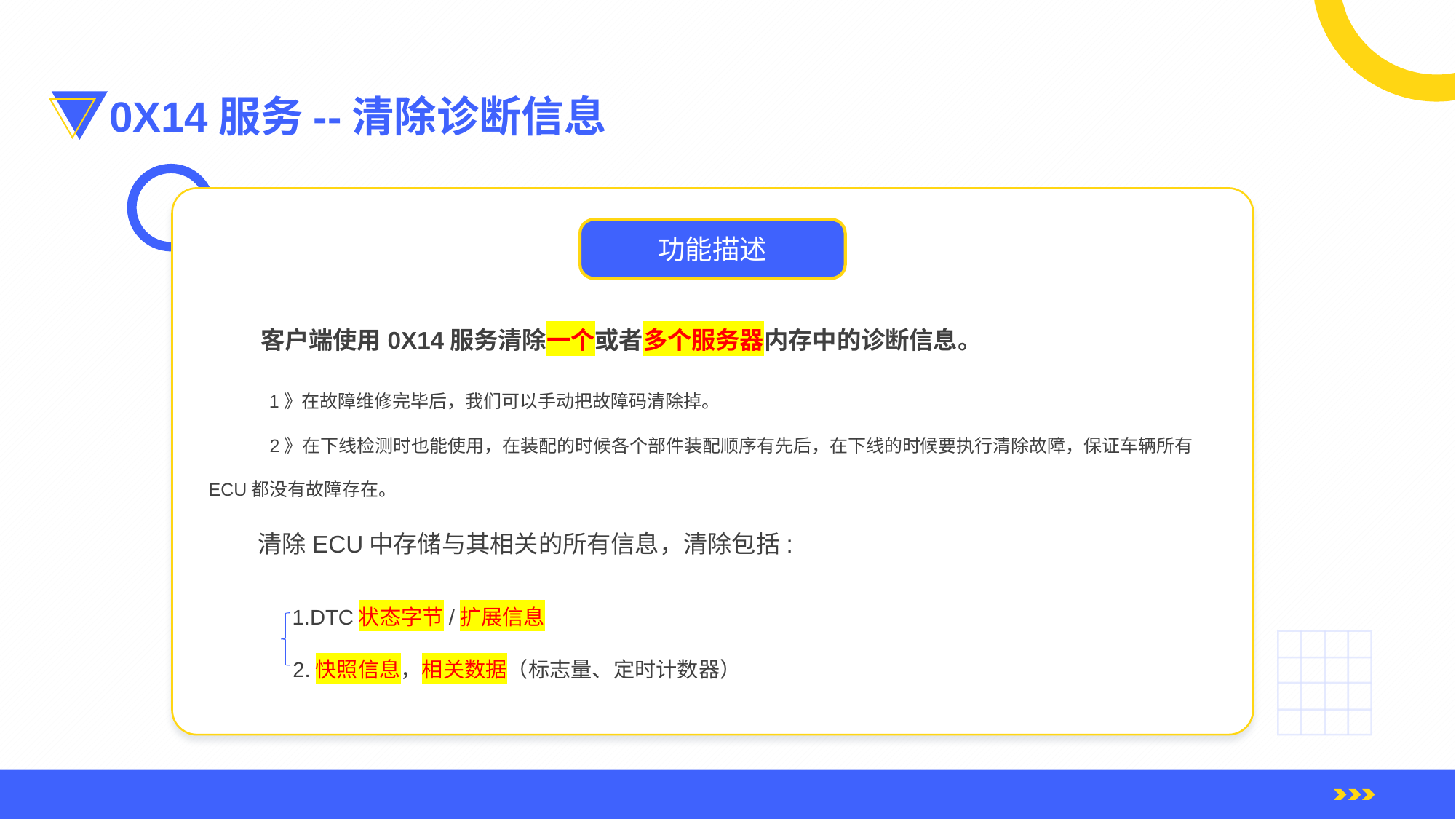

0X14服务--清除诊断信息

功能描述
         客户端使用0X14服务清除一个或者多个服务器内存中的诊断信息。
         1》在故障维修完毕后，我们可以手动把故障码清除掉。
            2》在下线检测时也能使用，在装配的时候各个部件装配顺序有先后，在下线的时候要执行清除故障，保证车辆所有ECU都没有故障存在。
        清除ECU中存储与其相关的所有信息，清除包括:
          1.DTC状态字节/扩展信息
              2.快照信息，相关数据（标志量、定时计数器）